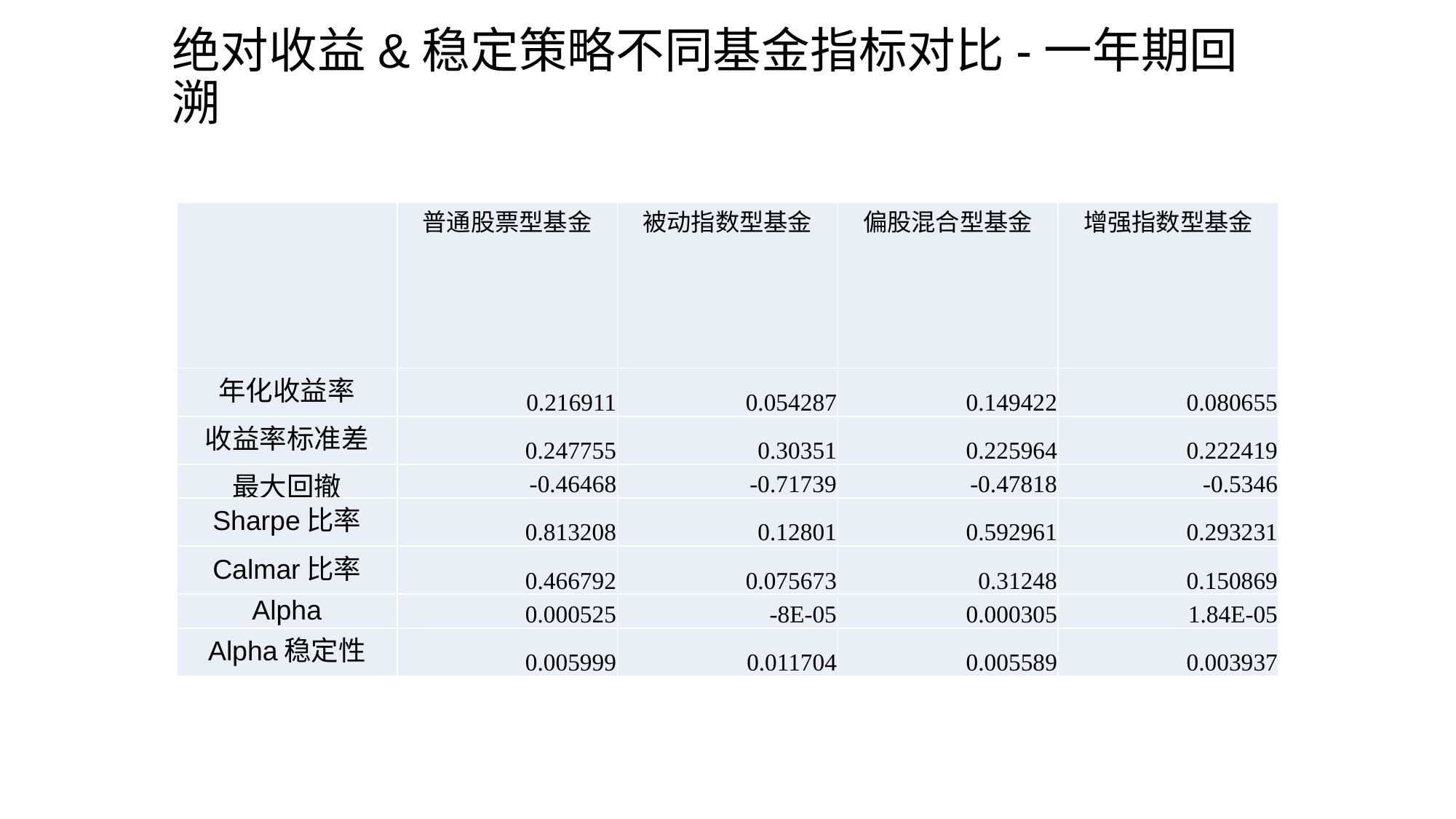

# 绝对收益&稳定策略不同基金指标对比-一年期回溯
|  | 普通股票型基金 | 被动指数型基金 | 偏股混合型基金 | 增强指数型基金 |
| --- | --- | --- | --- | --- |
| 年化收益率 | 0.216911 | 0.054287 | 0.149422 | 0.080655 |
| 收益率标准差 | 0.247755 | 0.30351 | 0.225964 | 0.222419 |
| 最大回撤 | -0.46468 | -0.71739 | -0.47818 | -0.5346 |
| Sharpe比率 | 0.813208 | 0.12801 | 0.592961 | 0.293231 |
| Calmar比率 | 0.466792 | 0.075673 | 0.31248 | 0.150869 |
| Alpha | 0.000525 | -8E-05 | 0.000305 | 1.84E-05 |
| Alpha稳定性 | 0.005999 | 0.011704 | 0.005589 | 0.003937 |